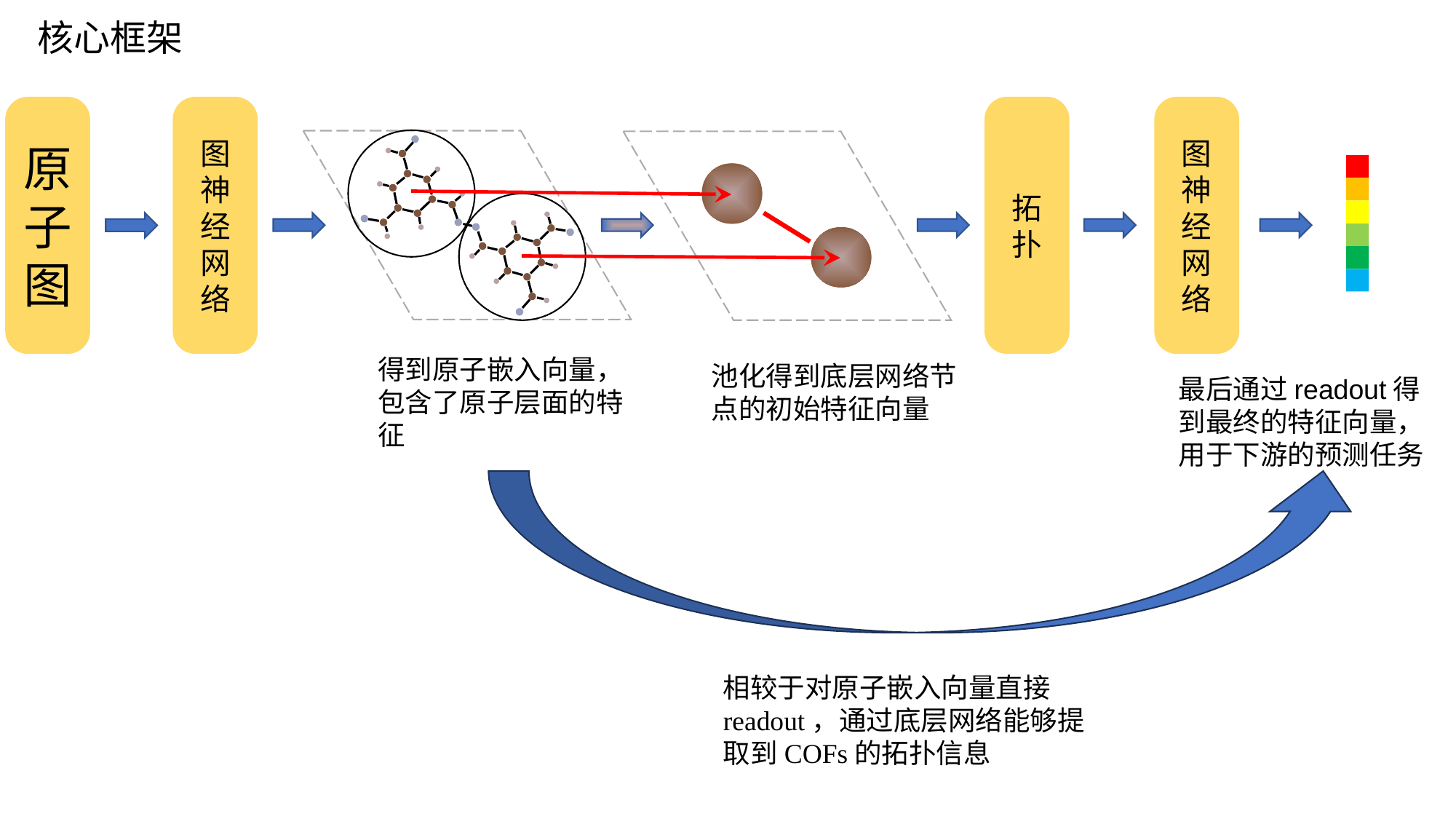

核心框架
图神经网络
原子图
图神经网络
拓扑

得到原子嵌入向量，包含了原子层面的特征
池化得到底层网络节点的初始特征向量
最后通过readout得到最终的特征向量，用于下游的预测任务
相较于对原子嵌入向量直接readout，通过底层网络能够提取到COFs的拓扑信息